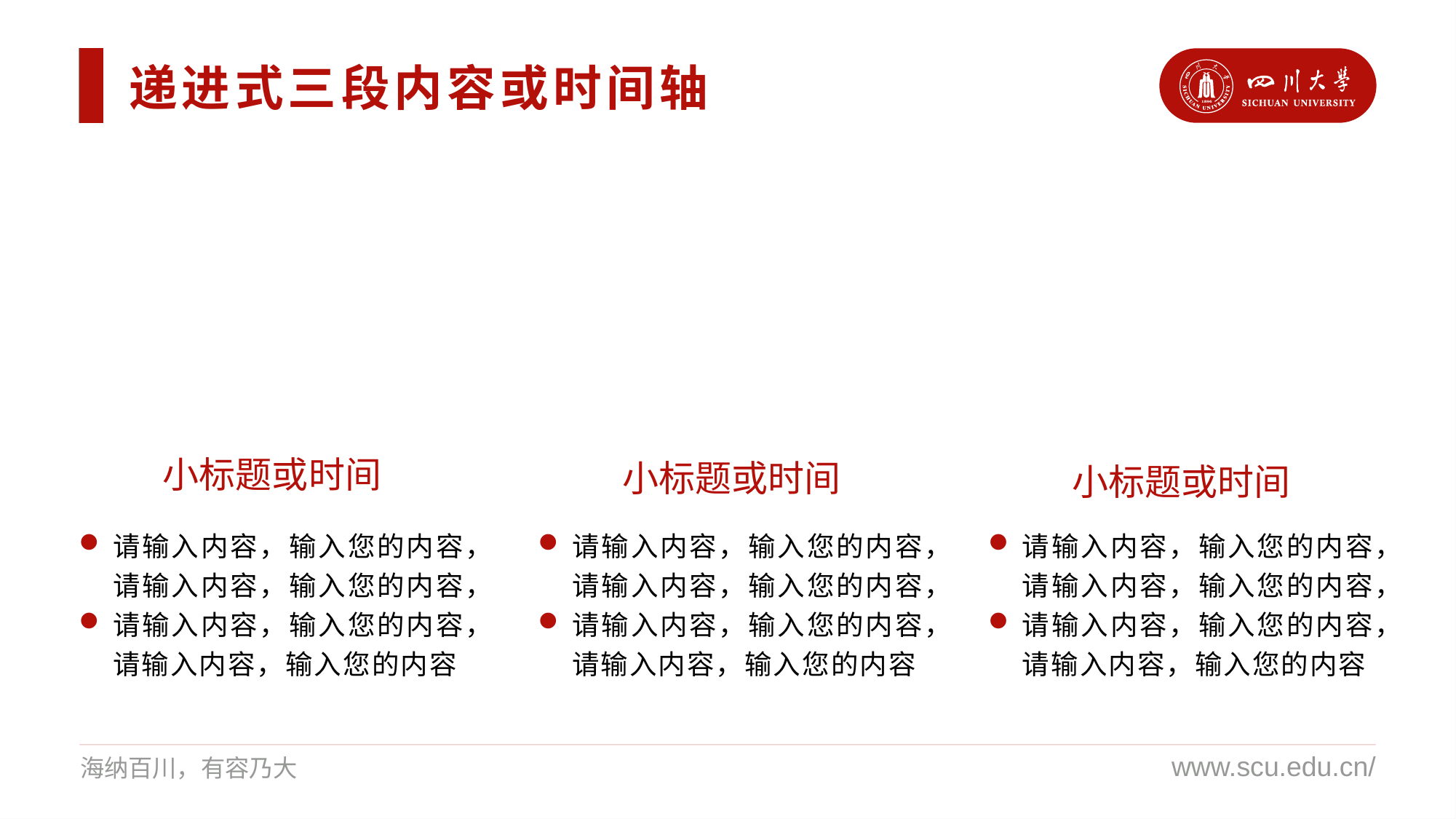

递进式三段内容或时间轴

01
02
03

小标题或时间
小标题或时间
小标题或时间
请输入内容，输入您的内容，请输入内容，输入您的内容，
请输入内容，输入您的内容，请输入内容，输入您的内容
请输入内容，输入您的内容，请输入内容，输入您的内容，
请输入内容，输入您的内容，请输入内容，输入您的内容
请输入内容，输入您的内容，请输入内容，输入您的内容，
请输入内容，输入您的内容，请输入内容，输入您的内容